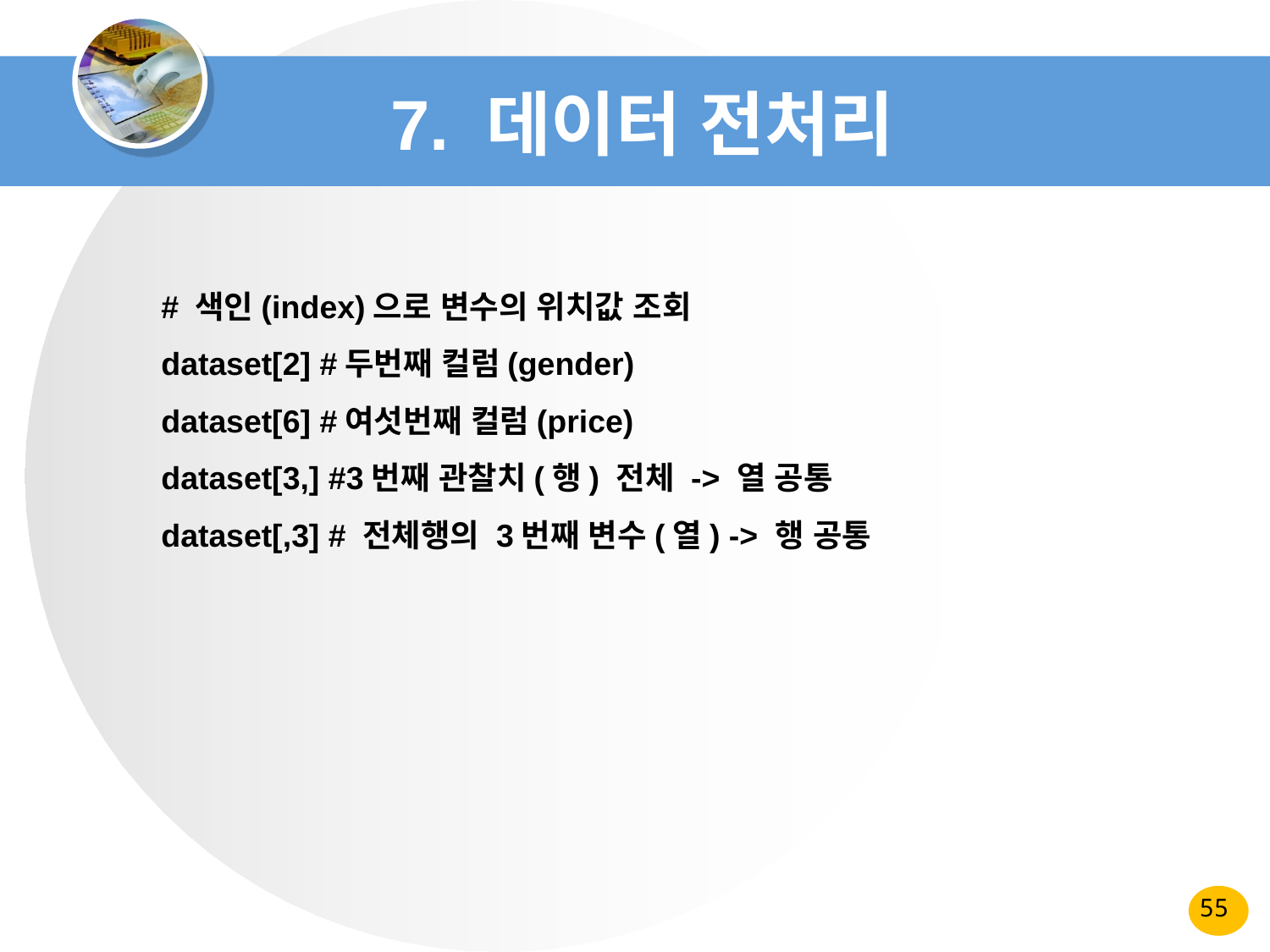

# 7. 데이터 전처리
# 색인(index)으로 변수의 위치값 조회
dataset[2] #두번째 컬럼(gender)
dataset[6] #여섯번째 컬럼(price)
dataset[3,] #3번째 관찰치(행) 전체 -> 열 공통
dataset[,3] # 전체행의 3번째 변수(열) -> 행 공통
55